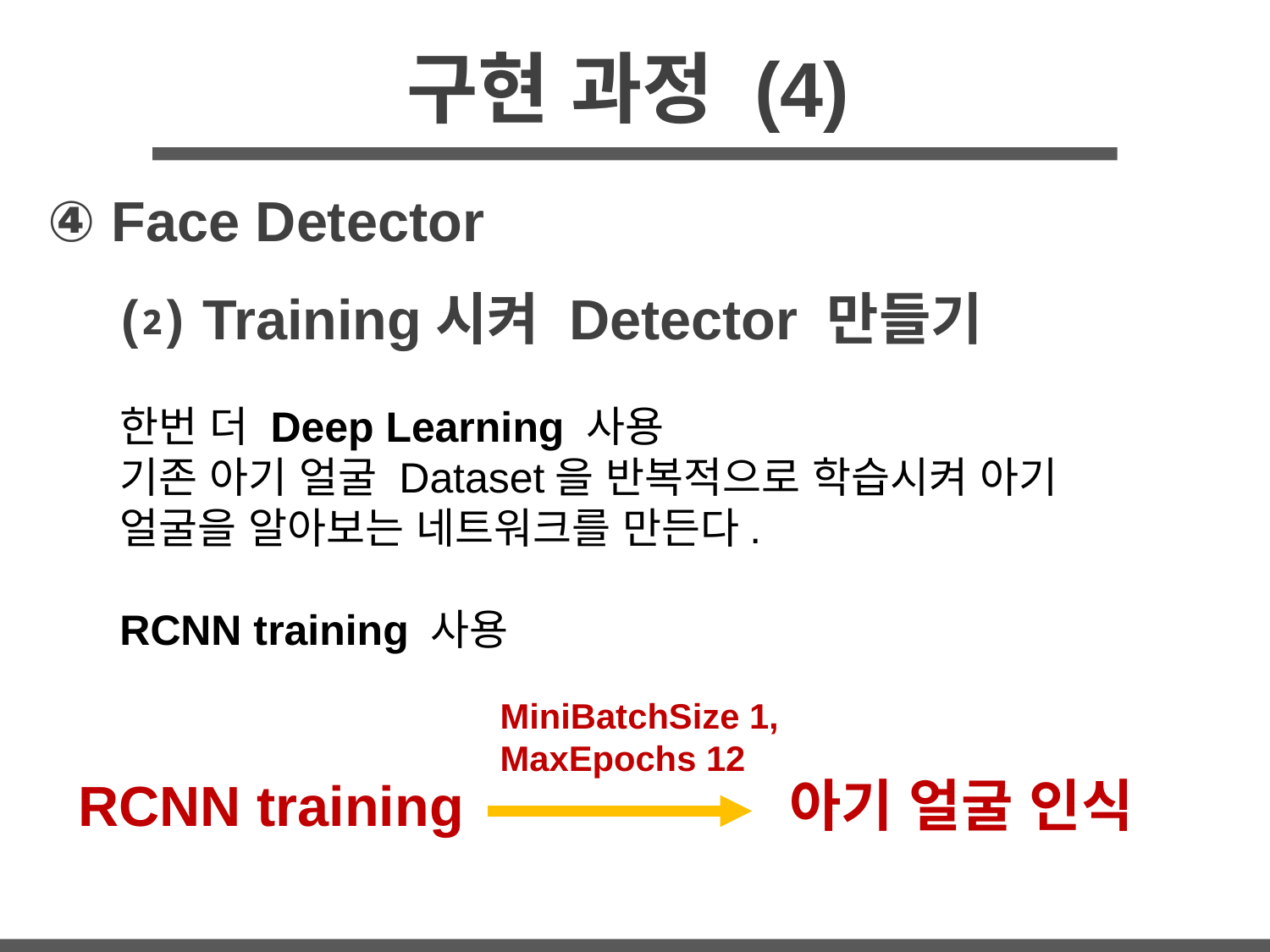

# 구현 과정 (4)

④ Face Detector

⑵ Training시켜 Detector 만들기
한번 더 Deep Learning 사용
기존 아기 얼굴 Dataset을 반복적으로 학습시켜 아기 얼굴을 알아보는 네트워크를 만든다.

RCNN training 사용
MiniBatchSize 1, MaxEpochs 12
RCNN training
아기 얼굴 인식